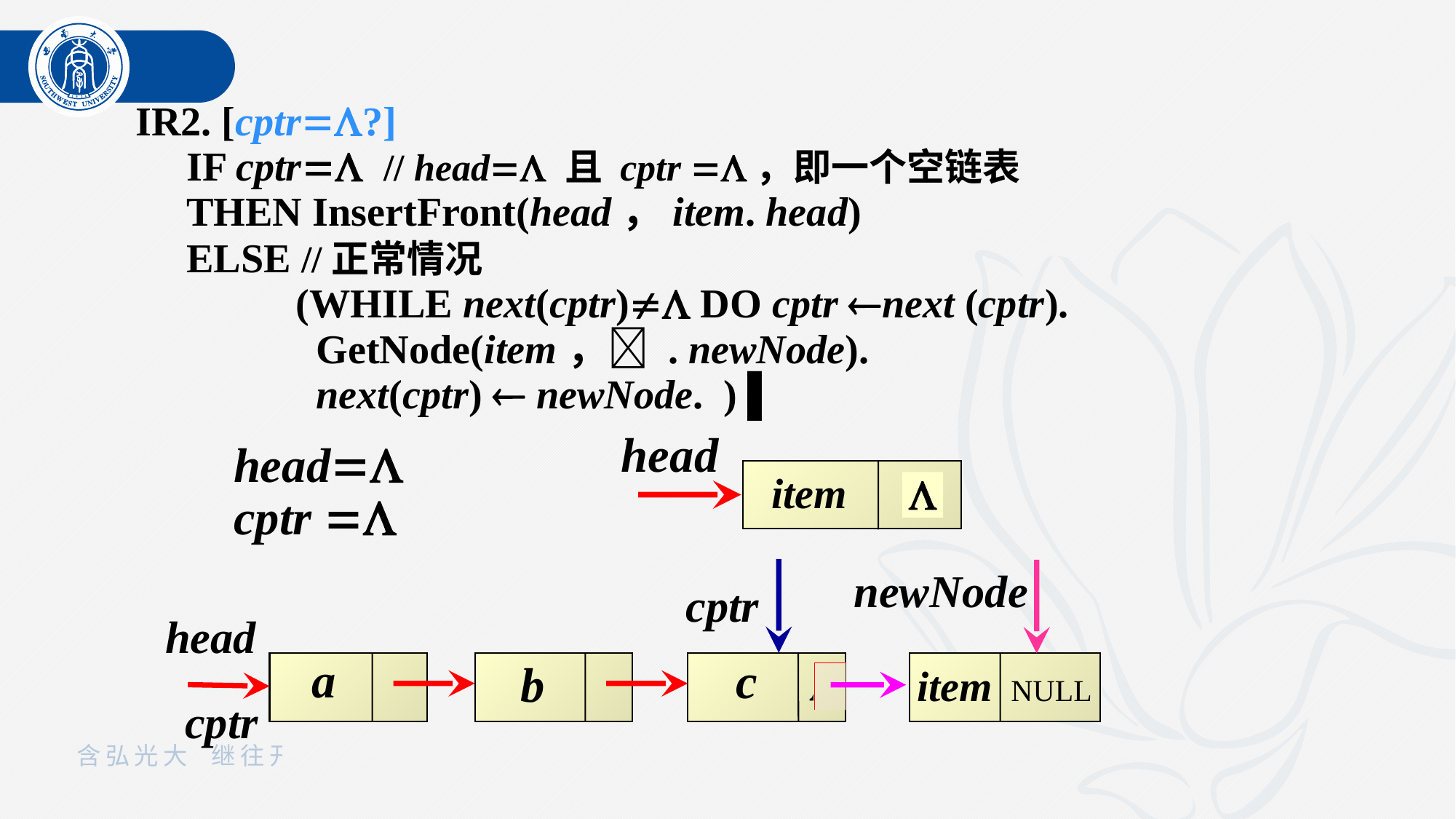

IR2. [cptr=Λ?]
     IF cptr=Λ  // head=Λ 且 cptr =Λ，即一个空链表
     THEN InsertFront(head，item. head)
ELSE //正常情况
      	(WHILE next(cptr)≠Λ DO cptr ←next (cptr).
  	  GetNode(item，Λ . newNode).
        	  next(cptr) ← newNode.  ) ▌
head

head=Λ
cptr =Λ

item
Λ

cptr

newNode
item

NULL
head
a
c

b

Λ

cptr